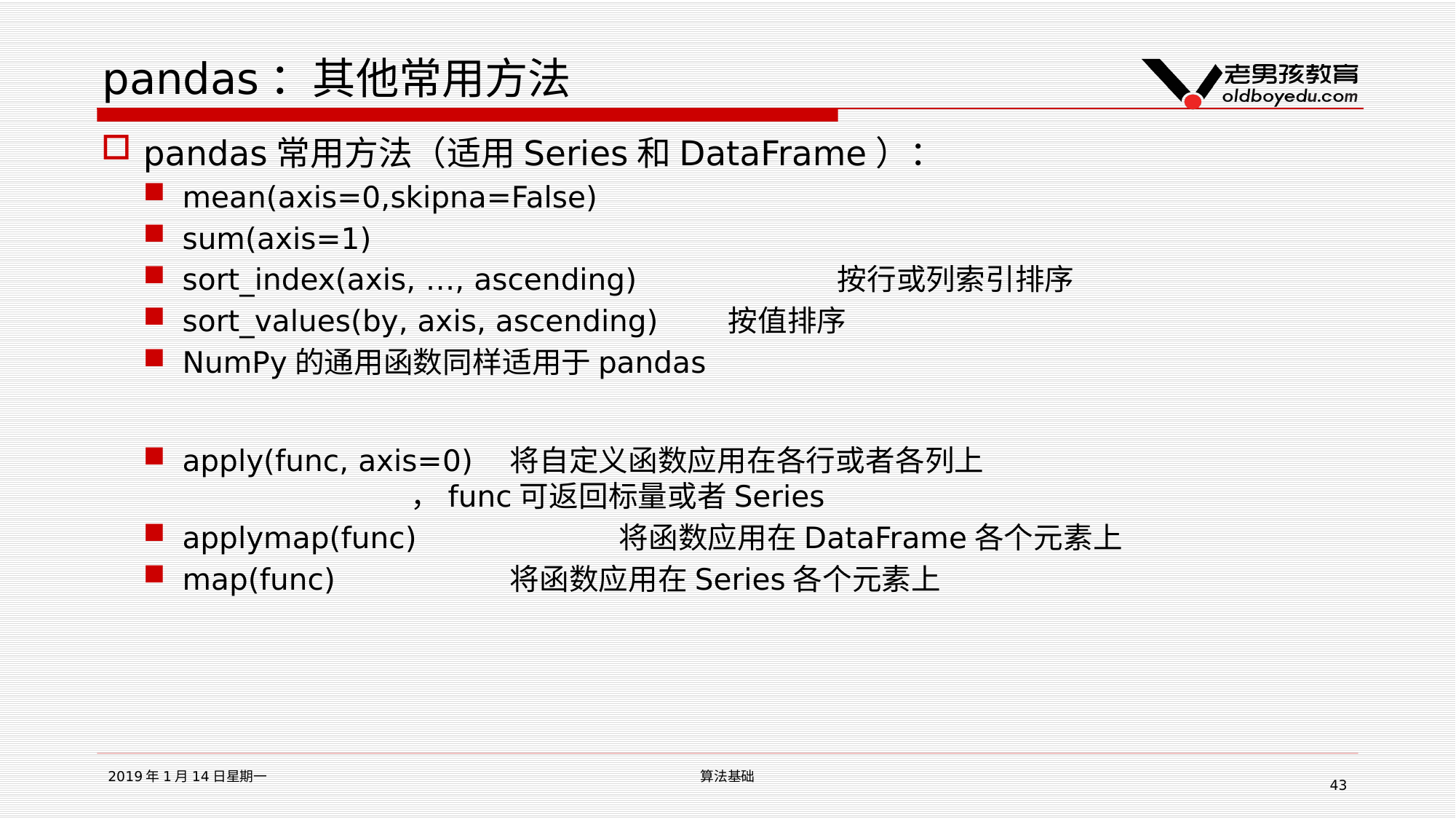

# pandas：其他常用方法
pandas常用方法（适用Series和DataFrame）：
mean(axis=0,skipna=False)
sum(axis=1)
sort_index(axis, …, ascending)		按行或列索引排序
sort_values(by, axis, ascending)	按值排序
NumPy的通用函数同样适用于pandas

apply(func, axis=0)	将自定义函数应用在各行或者各列上
                                  ，func可返回标量或者Series
applymap(func)		将函数应用在DataFrame各个元素上
map(func)		将函数应用在Series各个元素上
2019年1月14日星期一
算法基础
43